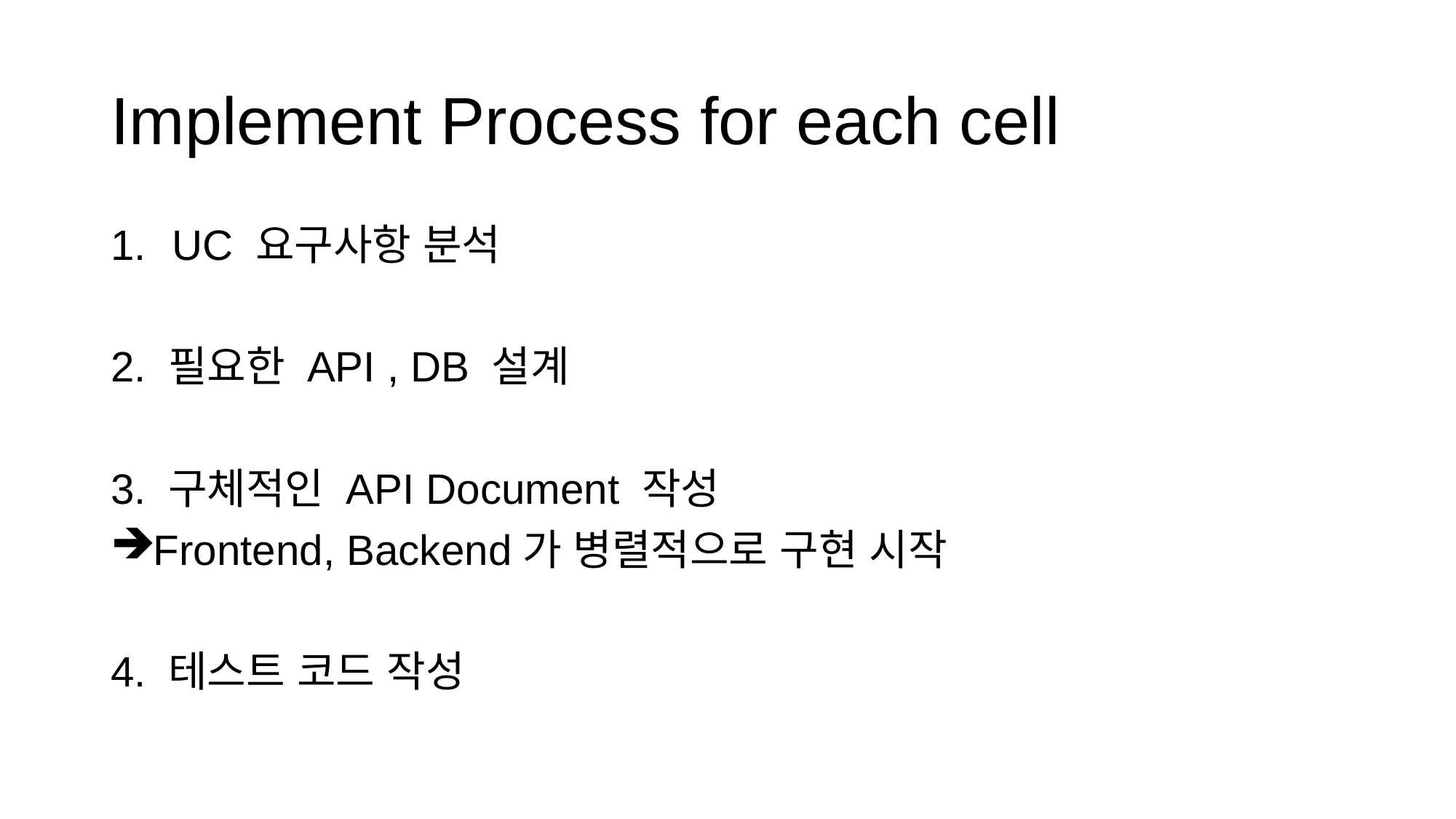

# Implement Process for each cell
UC 요구사항 분석

2. 필요한 API , DB 설계

3. 구체적인 API Document 작성
Frontend, Backend가 병렬적으로 구현 시작

4. 테스트 코드 작성